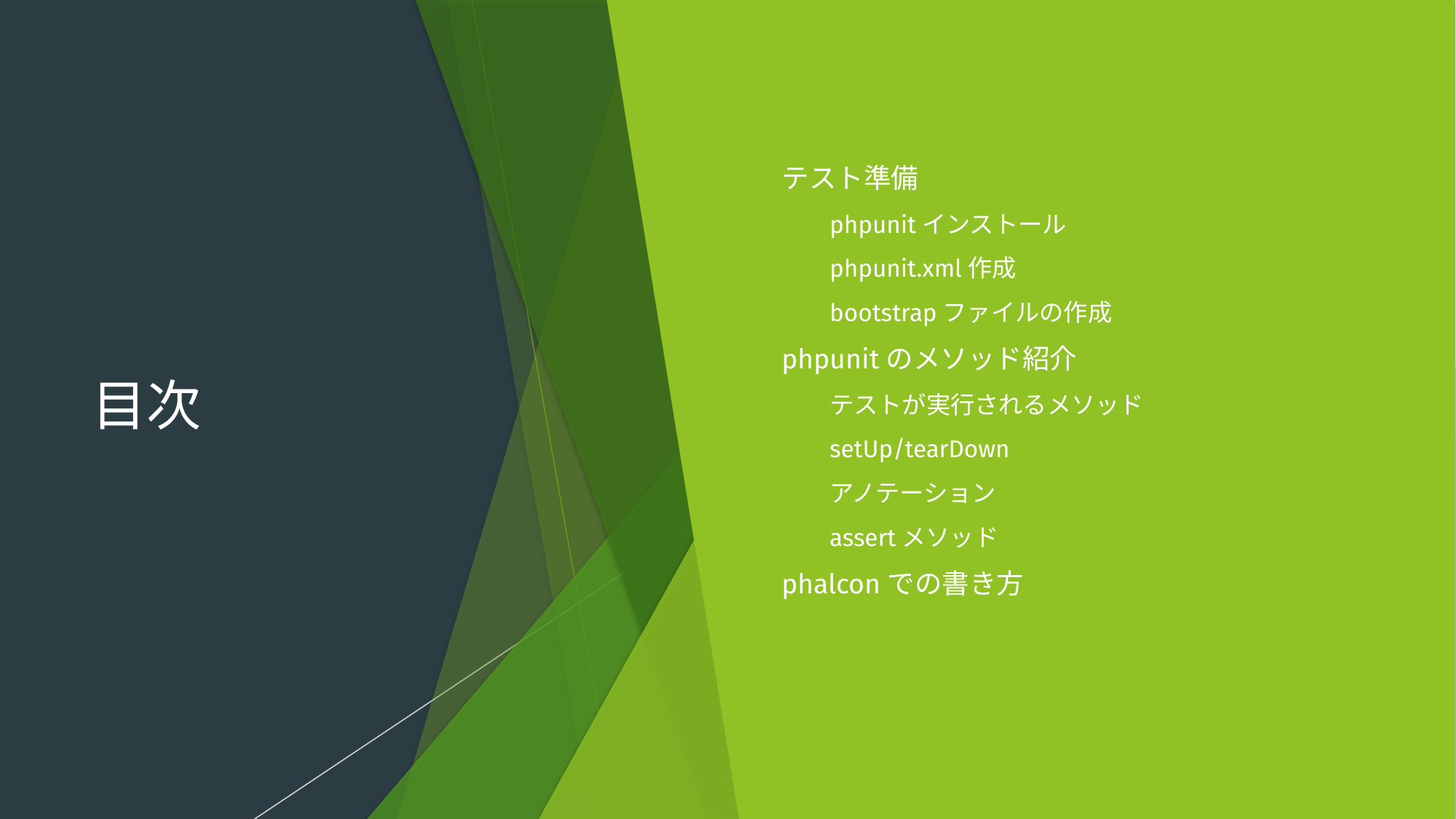

# 目次
テスト準備
phpunitインストール
phpunit.xml作成
bootstrapファイルの作成
phpunitのメソッド紹介
テストが実行されるメソッド
setUp/tearDown
アノテーション
assertメソッド
phalconでの書き方